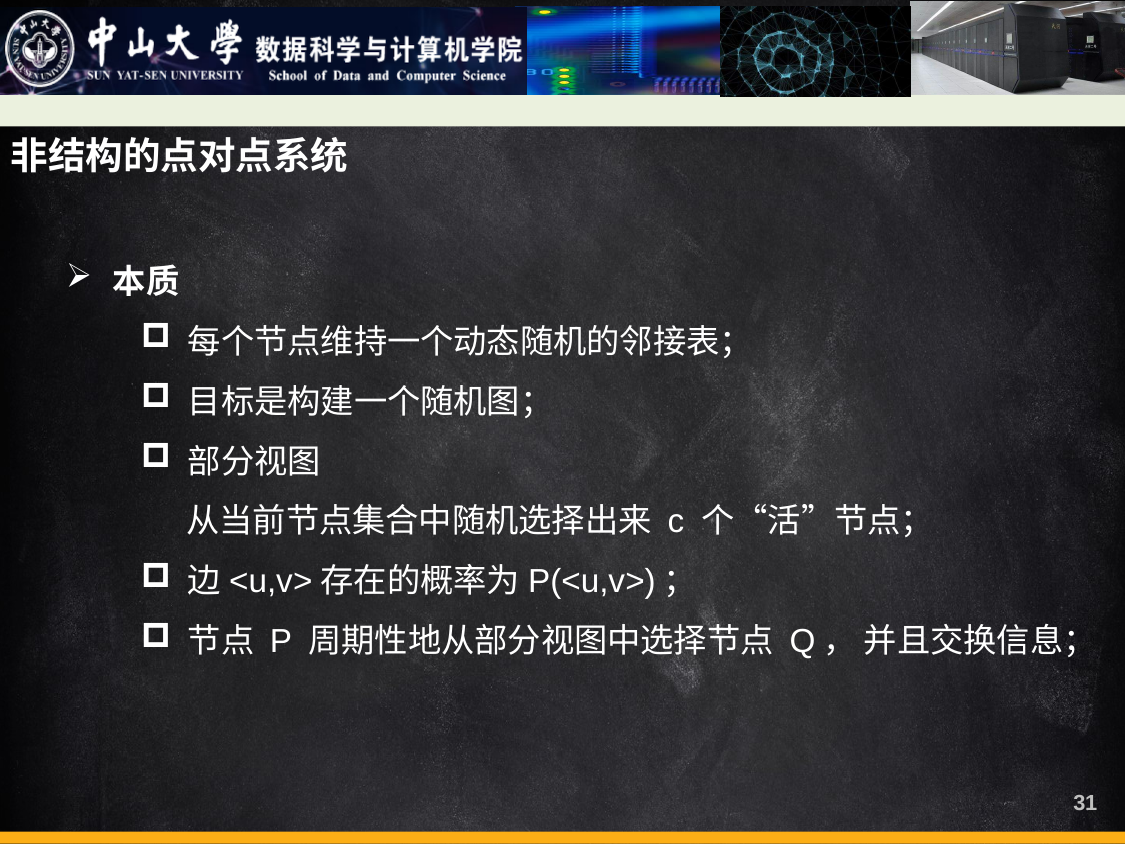

非结构的点对点系统
本质
每个节点维持一个动态随机的邻接表；
目标是构建一个随机图；
部分视图
     从当前节点集合中随机选择出来 c 个“活”节点；
边<u,v>存在的概率为P(<u,v>)；
节点 P 周期性地从部分视图中选择节点 Q， 并且交换信息；